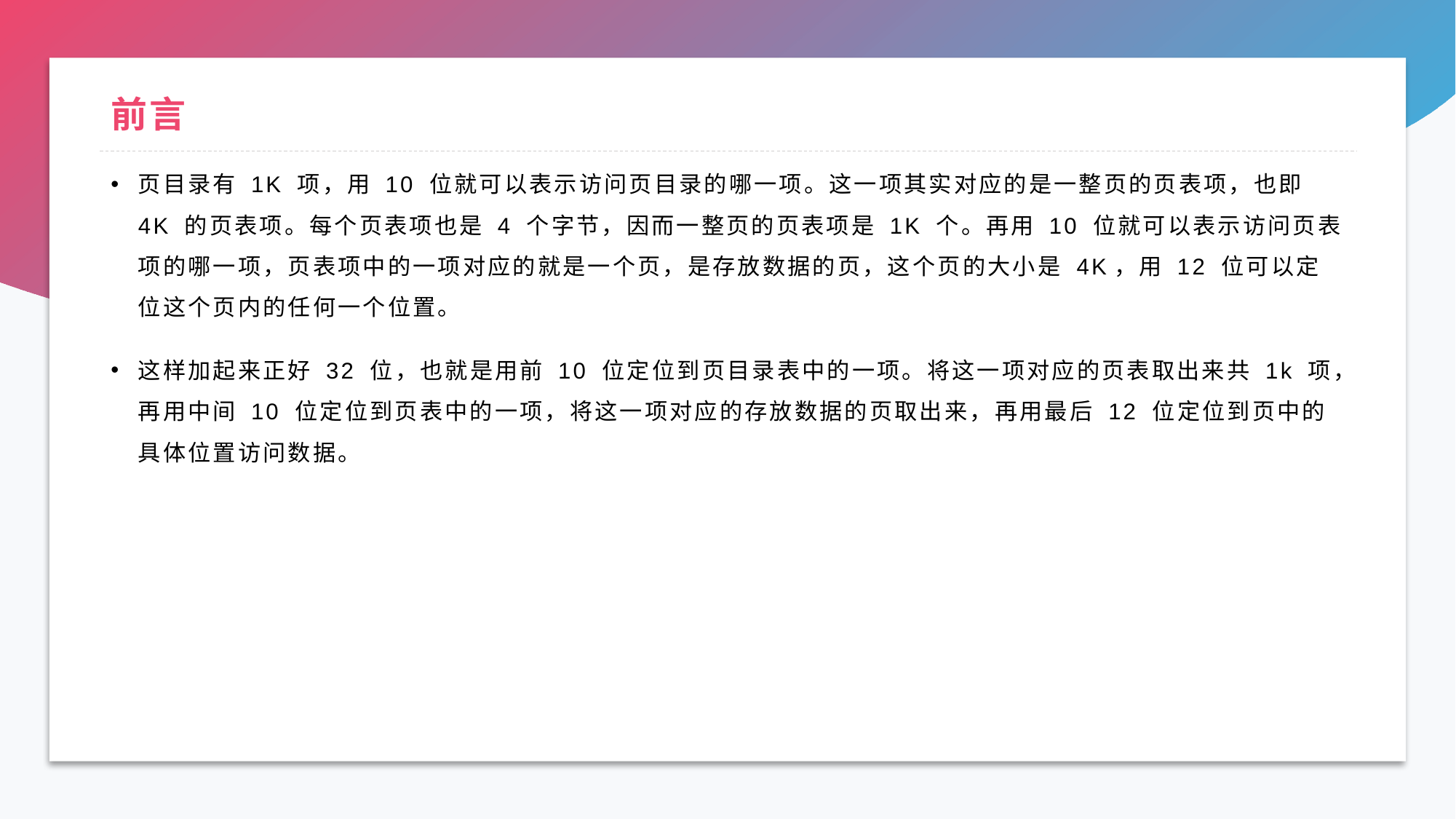

# 前言
页目录有 1K 项，用 10 位就可以表示访问页目录的哪一项。这一项其实对应的是一整页的页表项，也即 4K 的页表项。每个页表项也是 4 个字节，因而一整页的页表项是 1K 个。再用 10 位就可以表示访问页表项的哪一项，页表项中的一项对应的就是一个页，是存放数据的页，这个页的大小是 4K，用 12 位可以定位这个页内的任何一个位置。
这样加起来正好 32 位，也就是用前 10 位定位到页目录表中的一项。将这一项对应的页表取出来共 1k 项，再用中间 10 位定位到页表中的一项，将这一项对应的存放数据的页取出来，再用最后 12 位定位到页中的具体位置访问数据。